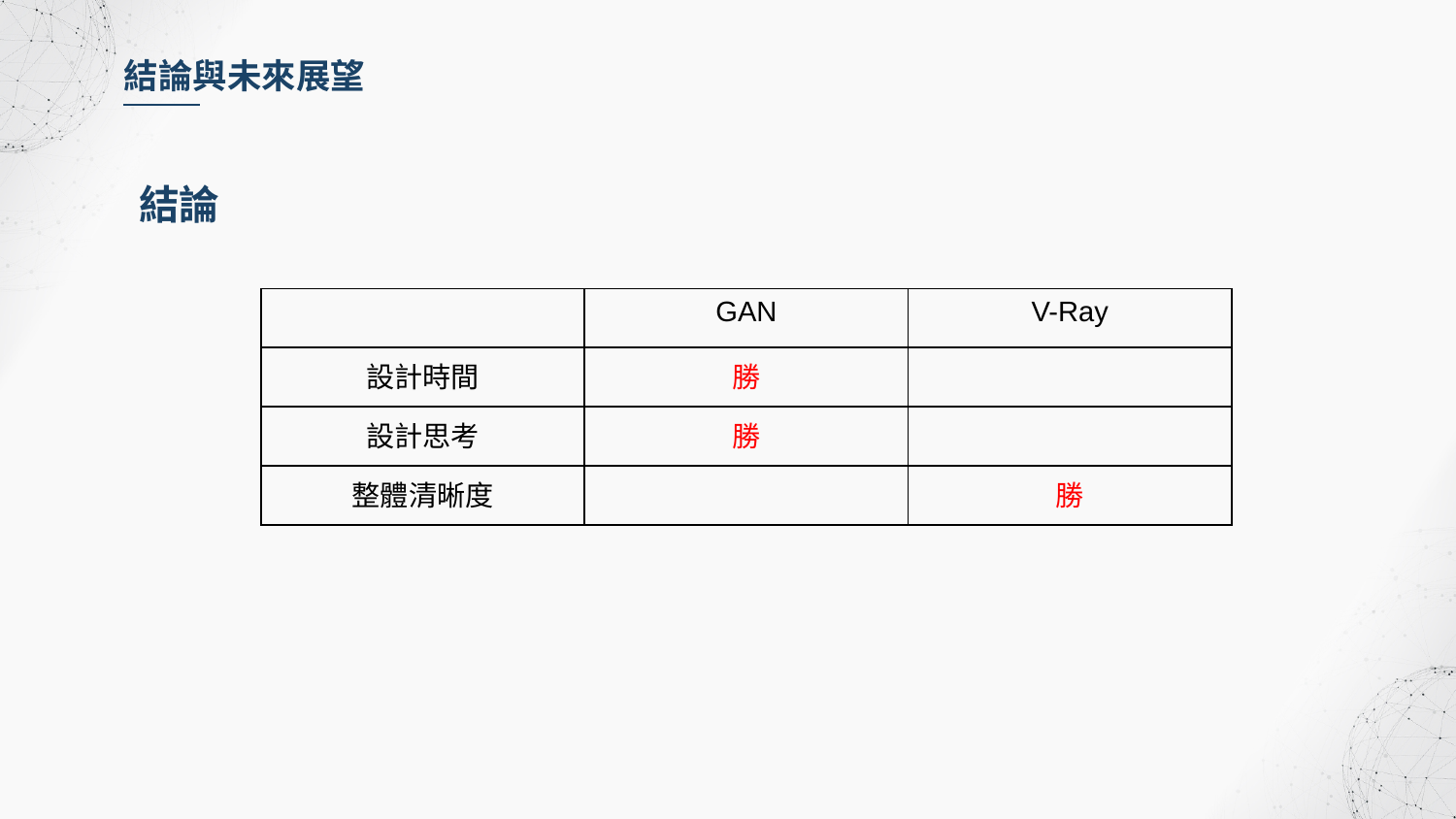

結論與未來展望
結論
|  | GAN | V-Ray |
| --- | --- | --- |
| 設計時間 | 勝 |  |
| 設計思考 | 勝 |  |
| 整體清晰度 |  | 勝 |